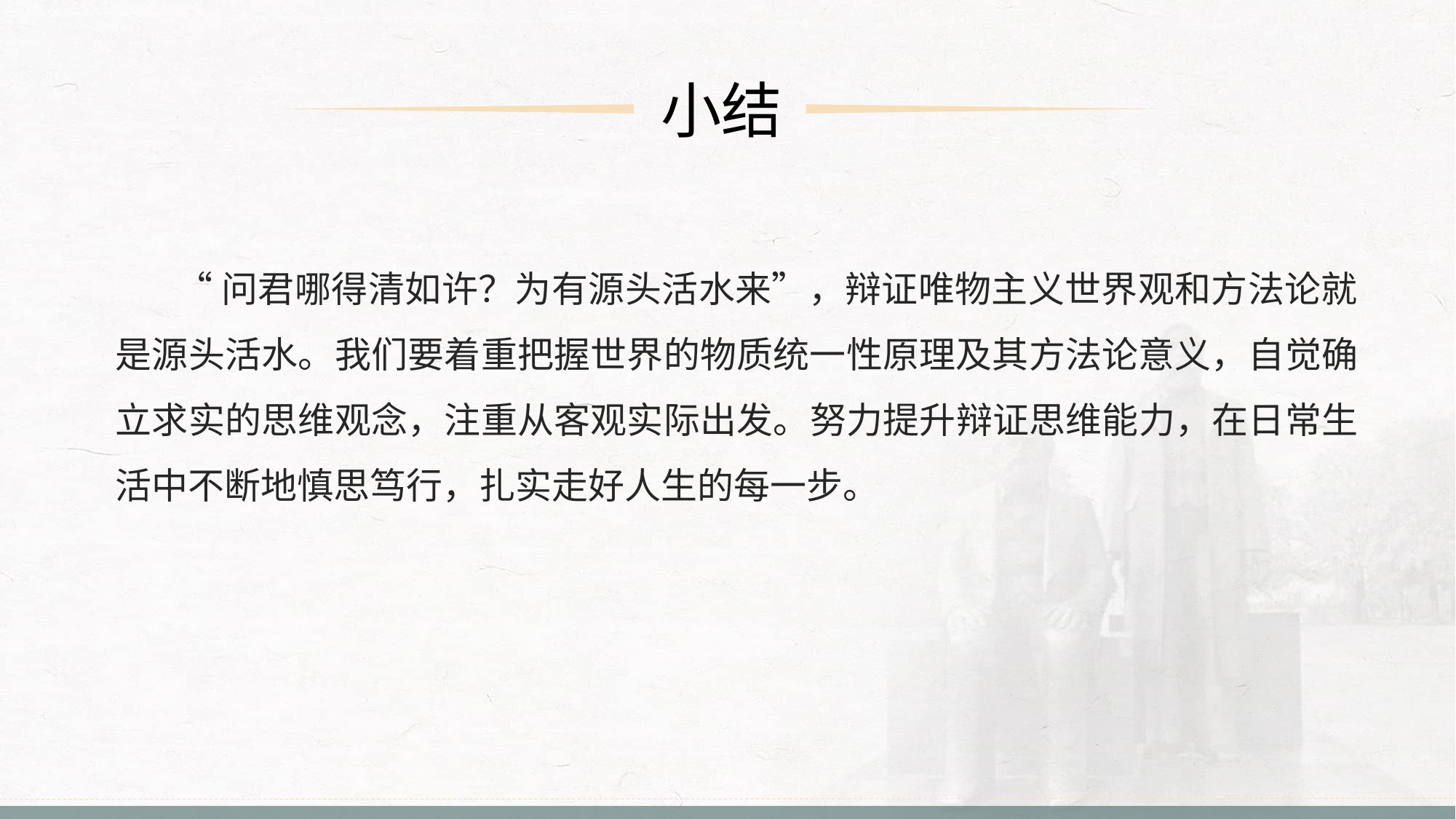

小结

“问君哪得清如许？为有源头活水来”，辩证唯物主义世界观和方法论就是源头活水。我们要着重把握世界的物质统一性原理及其方法论意义，自觉确立求实的思维观念，注重从客观实际出发。努力提升辩证思维能力，在日常生活中不断地慎思笃行，扎实走好人生的每一步。